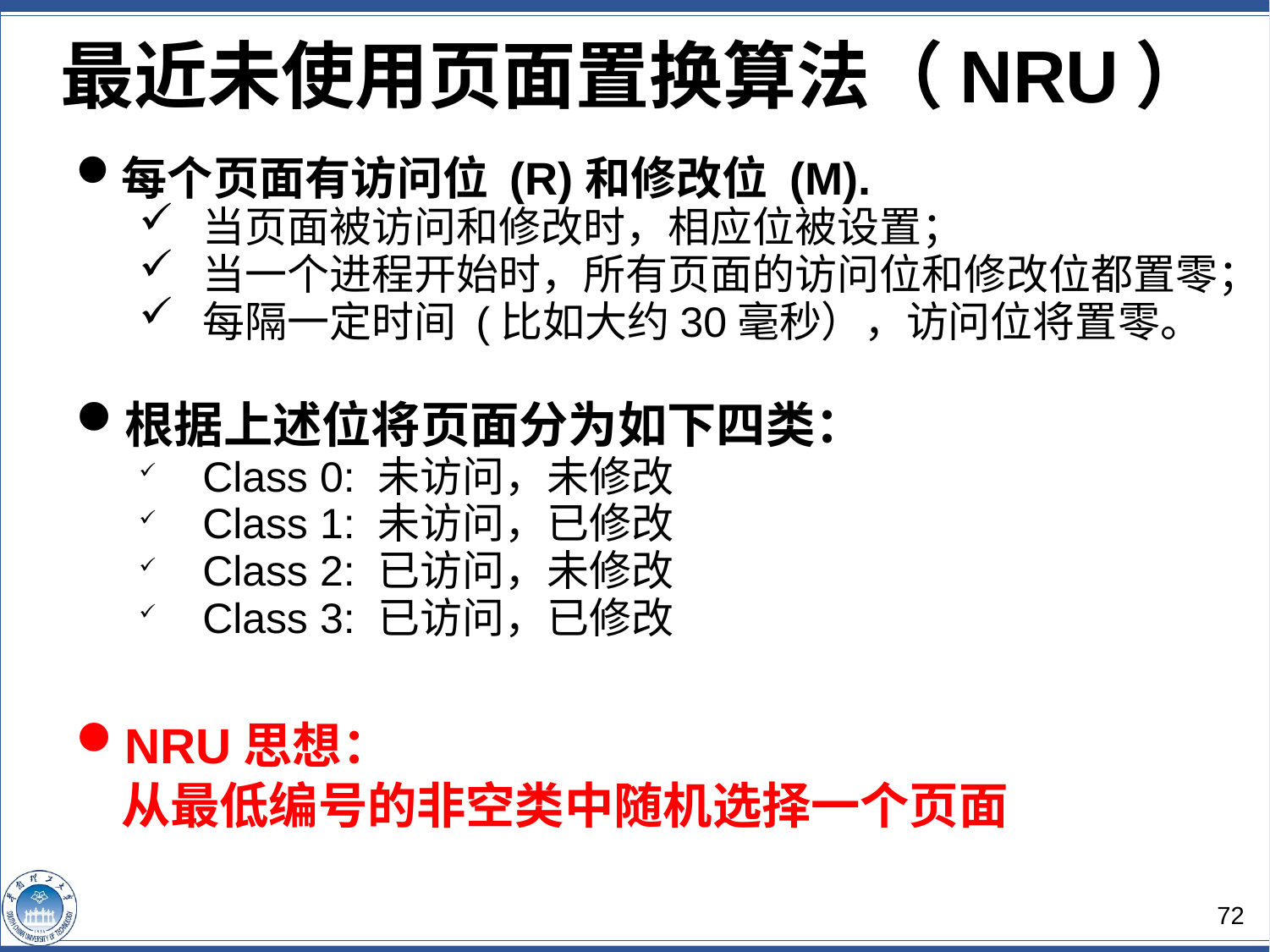

最近未使用页面置换算法（NRU）
每个页面有访问位 (R)和修改位 (M).
当页面被访问和修改时，相应位被设置；
当一个进程开始时，所有页面的访问位和修改位都置零；
每隔一定时间 (比如大约30毫秒），访问位将置零。

根据上述位将页面分为如下四类：
Class 0: 未访问，未修改
Class 1: 未访问，已修改
Class 2: 已访问，未修改
Class 3: 已访问，已修改

NRU思想：
   从最低编号的非空类中随机选择一个页面
72